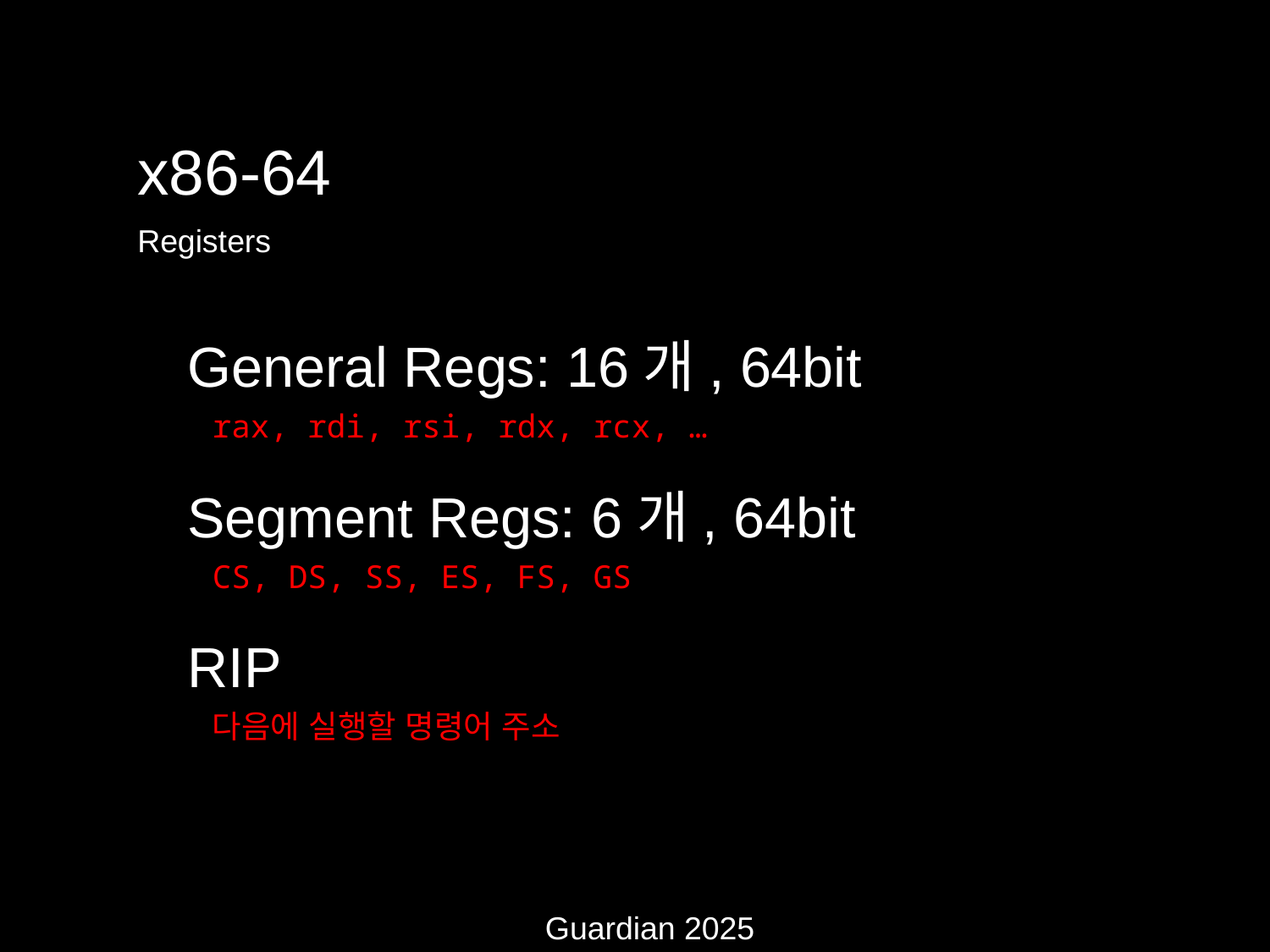

x86-64
Registers
General Regs: 16개, 64bit
rax, rdi, rsi, rdx, rcx, …
Segment Regs: 6개, 64bit
CS, DS, SS, ES, FS, GS
RIP
다음에 실행할 명령어 주소